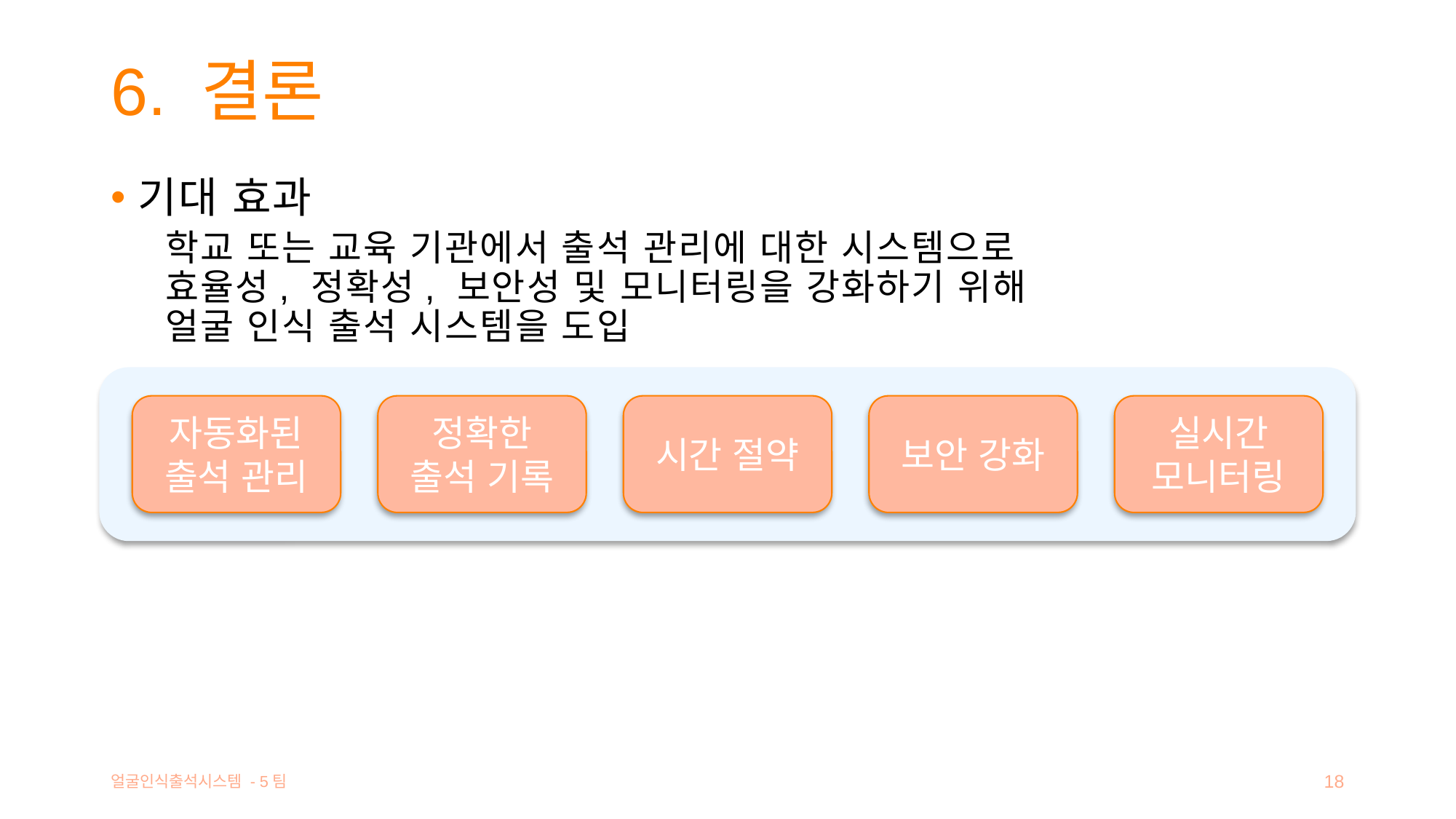

# 6. 결론
기대 효과
학교 또는 교육 기관에서 출석 관리에 대한 시스템으로
효율성, 정확성, 보안성 및 모니터링을 강화하기 위해
얼굴 인식 출석 시스템을 도입

자동화된 출석 관리
정확한
출석 기록
시간 절약
보안 강화
실시간
모니터링
얼굴인식출석시스템 - 5팀
18